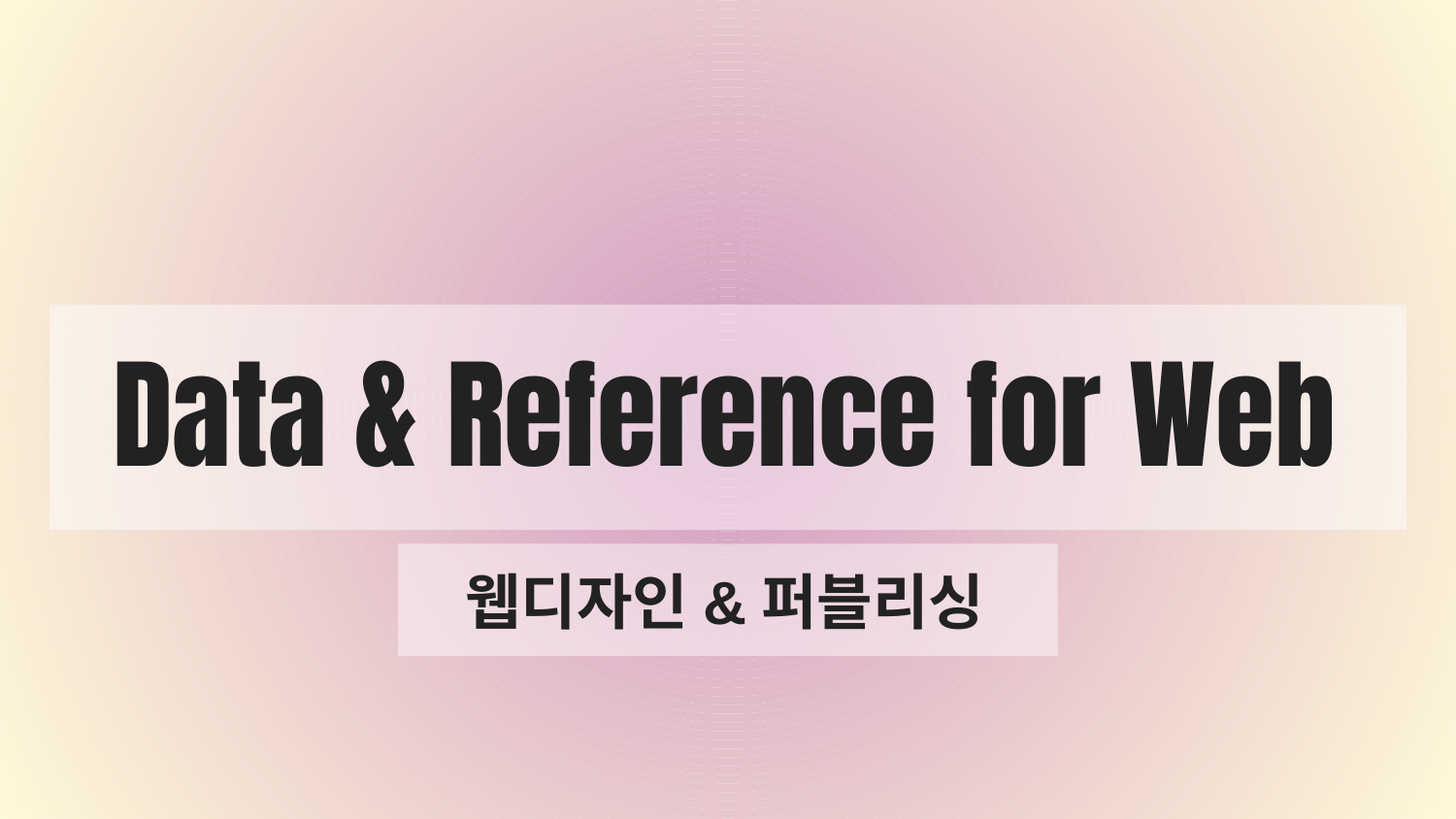

# Data & Reference for Web
웹디자인&퍼블리싱